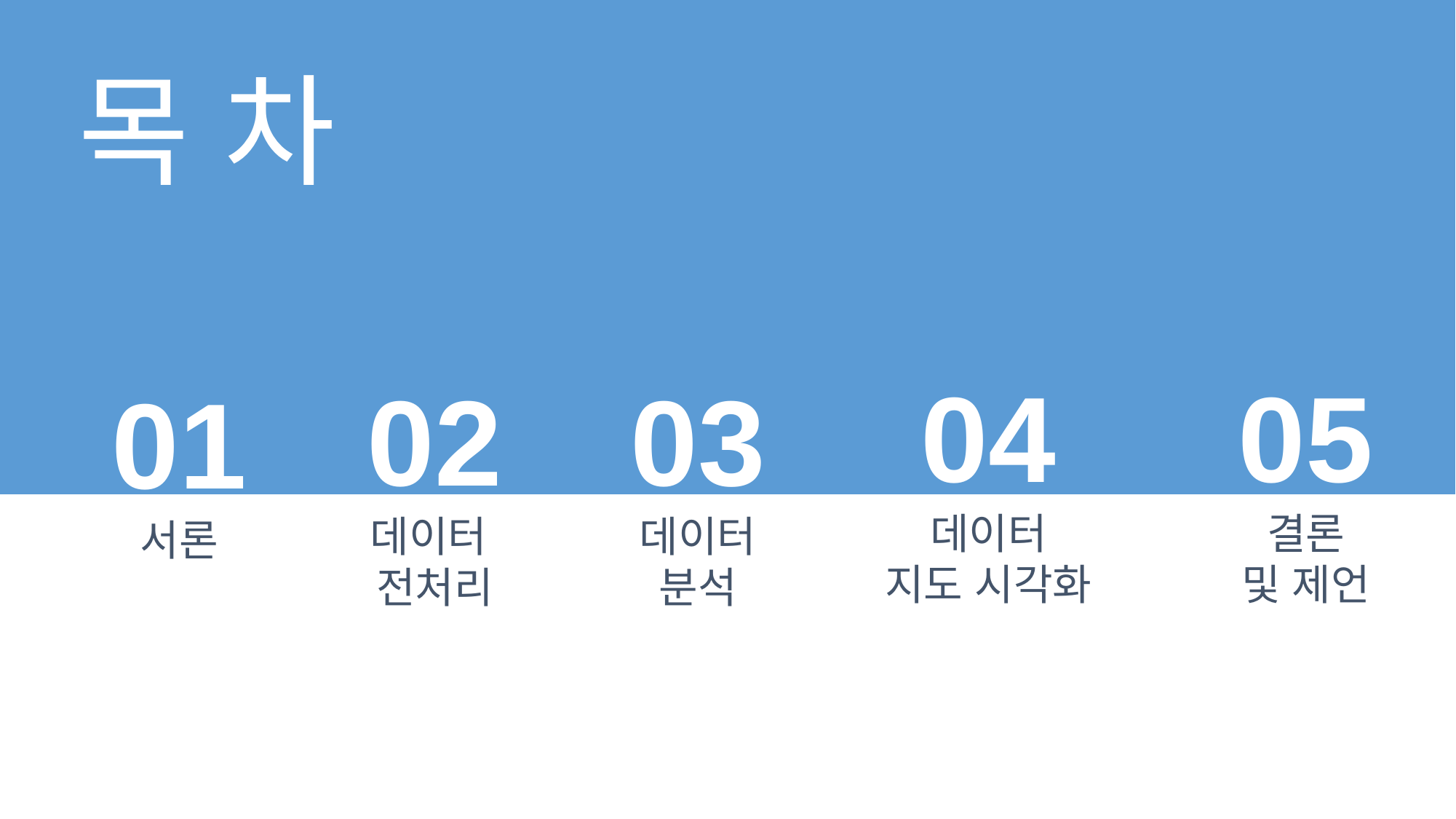

목 차

04
데이터
지도 시각화
05
결론
및 제언
02
데이터
전처리
03
데이터
분석
01
서론